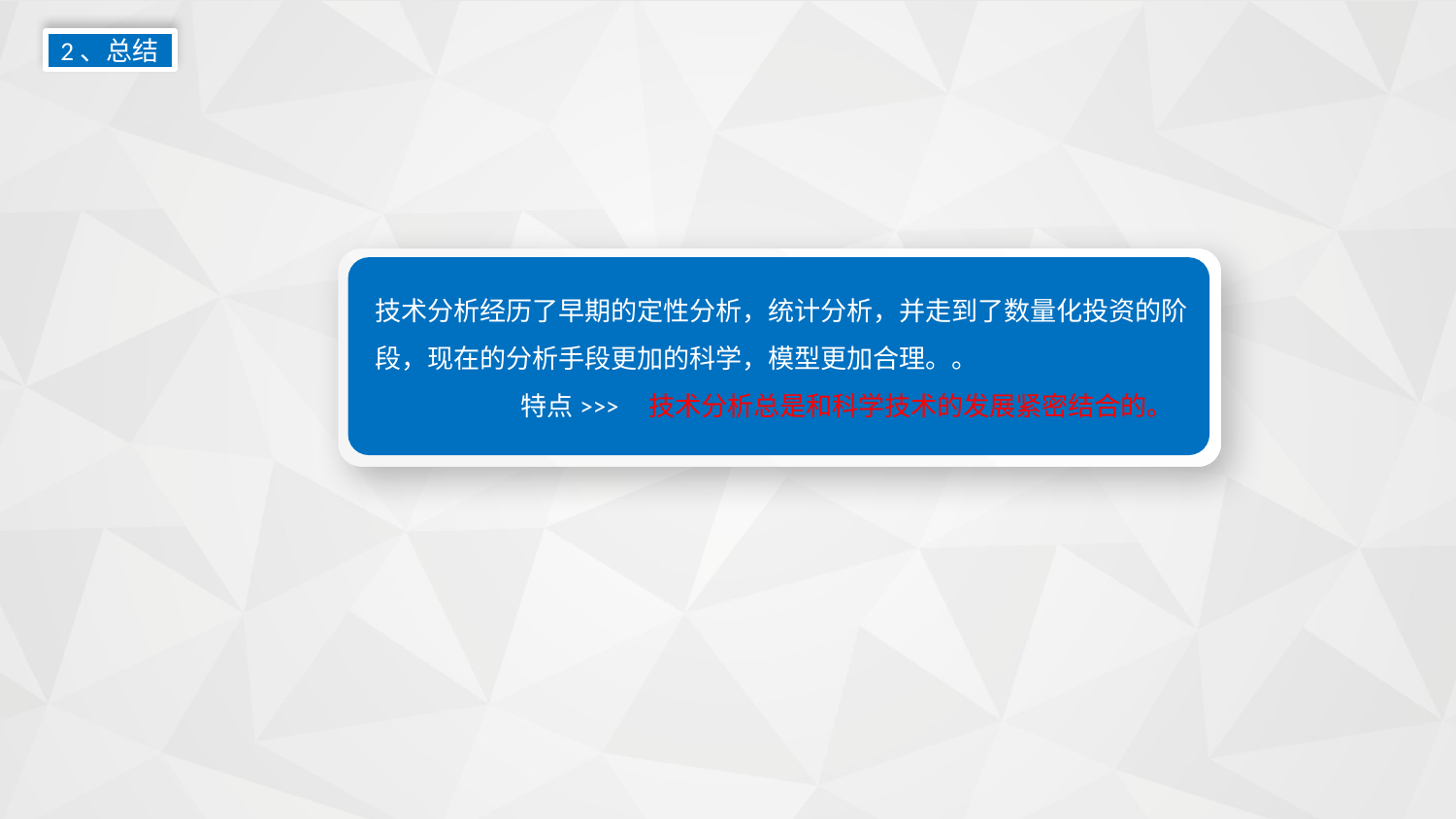

2、总结

技术分析经历了早期的定性分析，统计分析，并走到了数量化投资的阶段，现在的分析手段更加的科学，模型更加合理。。
	特点>>>    技术分析总是和科学技术的发展紧密结合的。
延迟符